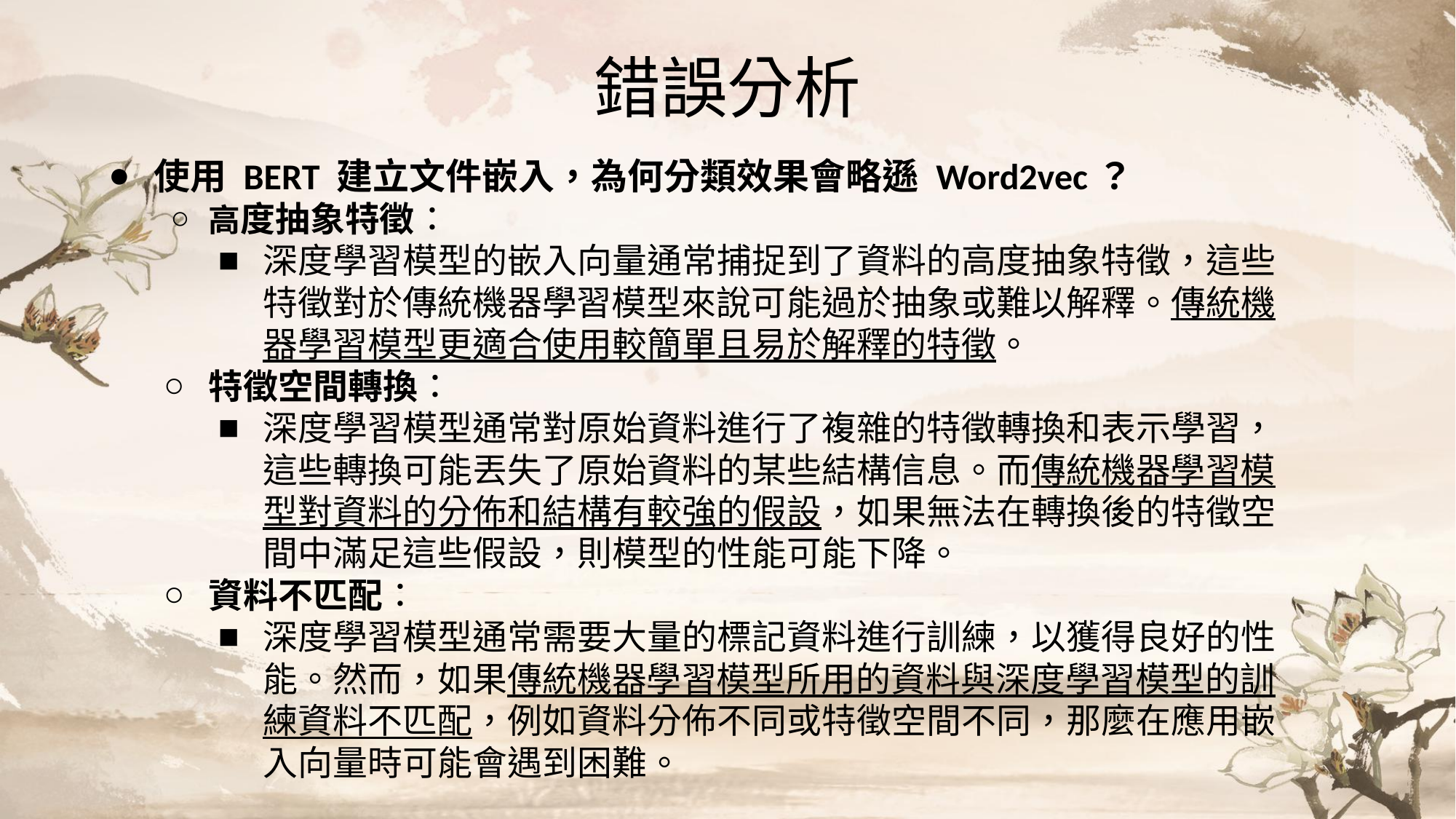

# 錯誤分析
使用 BERT 建立文件嵌入，為何分類效果會略遜 Word2vec？
高度抽象特徵：
深度學習模型的嵌入向量通常捕捉到了資料的高度抽象特徵，這些特徵對於傳統機器學習模型來說可能過於抽象或難以解釋。傳統機器學習模型更適合使用較簡單且易於解釋的特徵。
特徵空間轉換：
深度學習模型通常對原始資料進行了複雜的特徵轉換和表示學習，這些轉換可能丟失了原始資料的某些結構信息。而傳統機器學習模型對資料的分佈和結構有較強的假設，如果無法在轉換後的特徵空間中滿足這些假設，則模型的性能可能下降。
資料不匹配：
深度學習模型通常需要大量的標記資料進行訓練，以獲得良好的性能。然而，如果傳統機器學習模型所用的資料與深度學習模型的訓練資料不匹配，例如資料分佈不同或特徵空間不同，那麼在應用嵌入向量時可能會遇到困難。